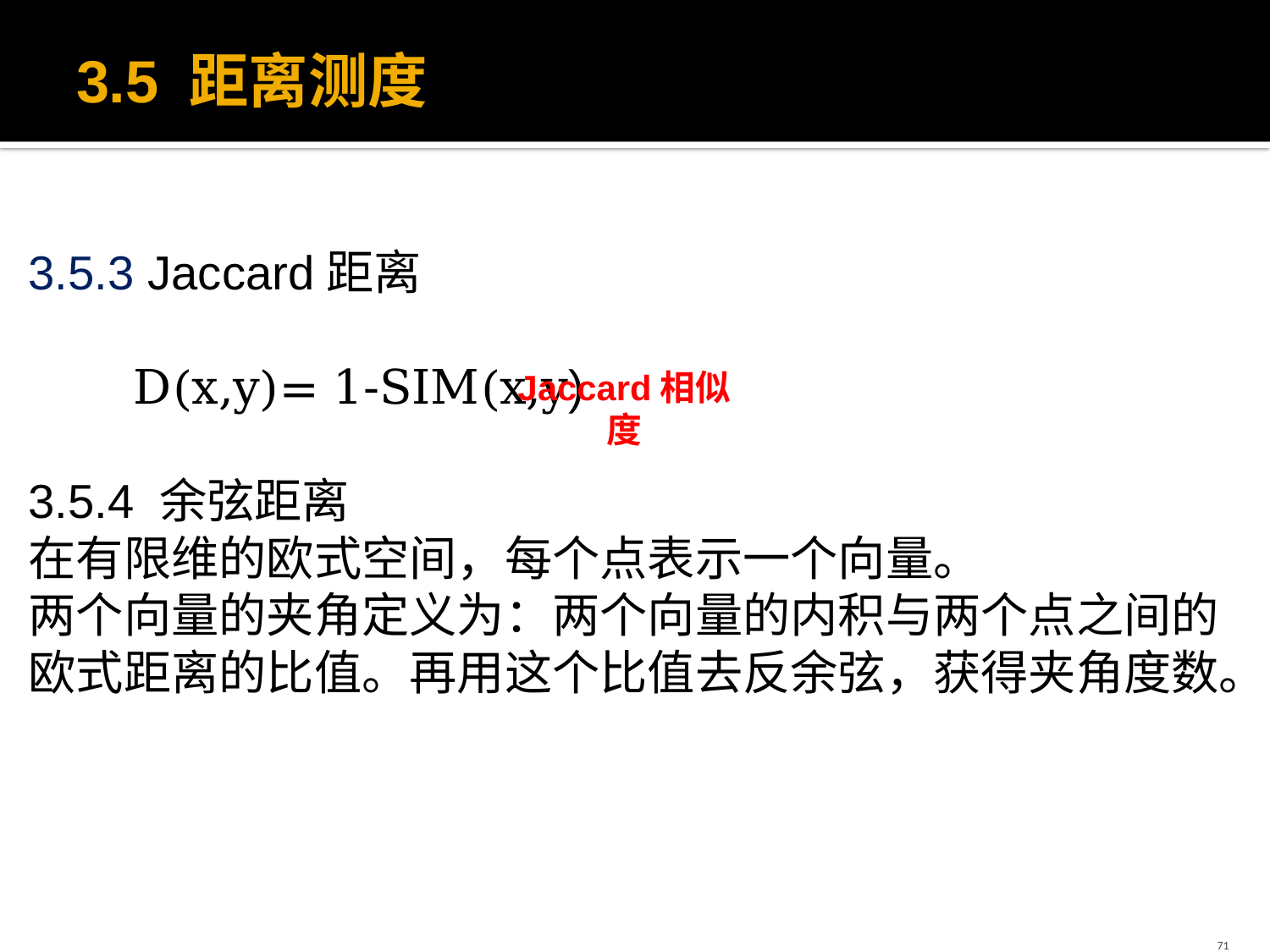

# 3.5 距离测度
3.5.3 Jaccard距离

       D(x,y)= 1-SIM(x,y)

3.5.4 余弦距离
在有限维的欧式空间，每个点表示一个向量。
两个向量的夹角定义为：两个向量的内积与两个点之间的欧式距离的比值。再用这个比值去反余弦，获得夹角度数。

Jaccard相似度
71